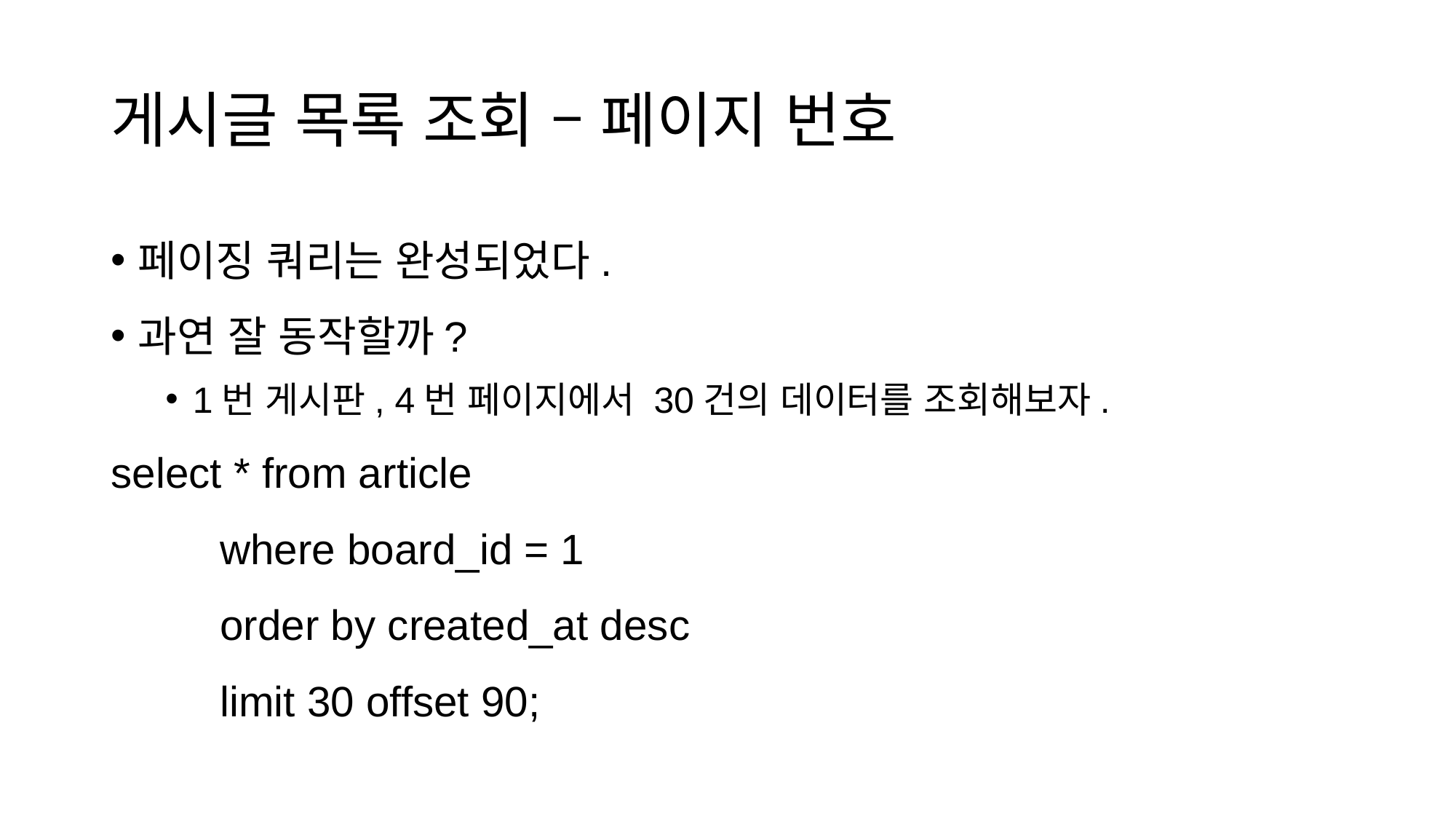

# 게시글 목록 조회 – 페이지 번호
페이징 쿼리는 완성되었다.
과연 잘 동작할까?
1번 게시판, 4번 페이지에서 30건의 데이터를 조회해보자.
select * from article
	where board_id = 1
	order by created_at desc
	limit 30 offset 90;